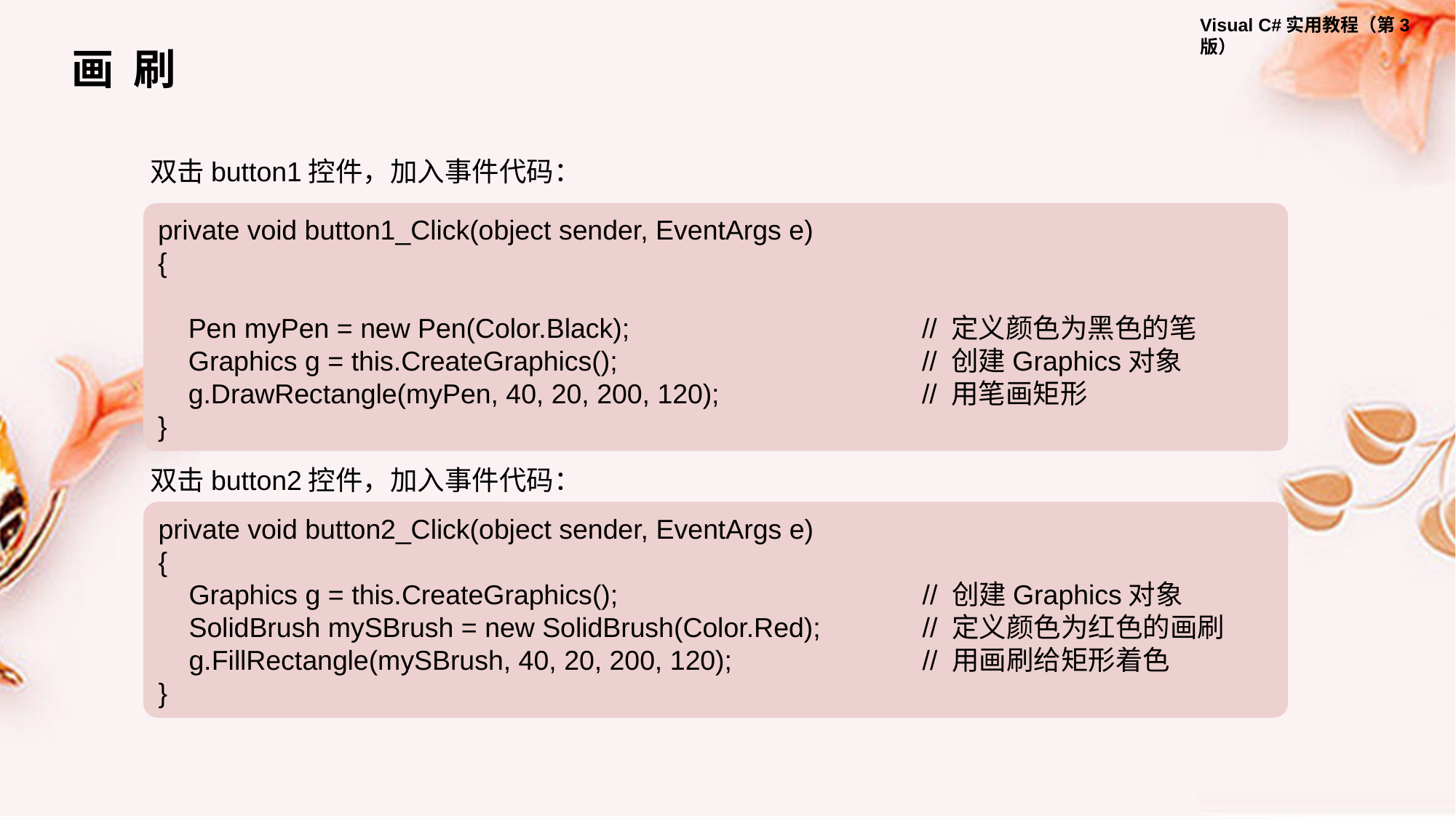

画  刷
双击button1控件，加入事件代码：
private void button1_Click(object sender, EventArgs e)
{

    Pen myPen = new Pen(Color.Black);			// 定义颜色为黑色的笔
    Graphics g = this.CreateGraphics();			// 创建Graphics对象
    g.DrawRectangle(myPen, 40, 20, 200, 120);		// 用笔画矩形
}
双击button2控件，加入事件代码：
private void button2_Click(object sender, EventArgs e)
{
    Graphics g = this.CreateGraphics();			// 创建Graphics对象
    SolidBrush mySBrush = new SolidBrush(Color.Red);	// 定义颜色为红色的画刷
    g.FillRectangle(mySBrush, 40, 20, 200, 120);		// 用画刷给矩形着色
}